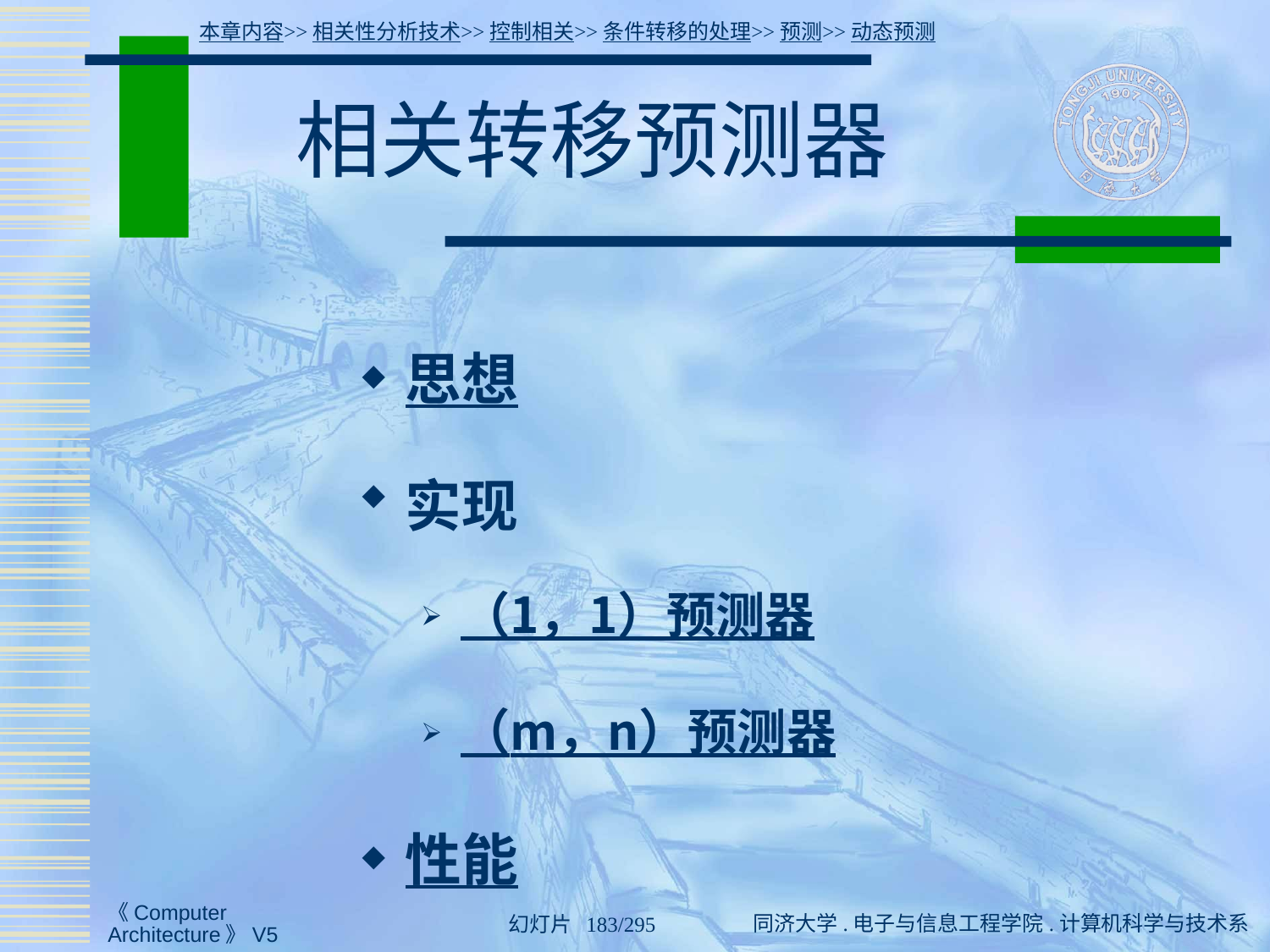

本章内容>>相关性分析技术>>控制相关>>条件转移的处理>>预测>>动态预测
# 相关转移预测器
思想
实现
（1，1）预测器
（m，n）预测器
性能